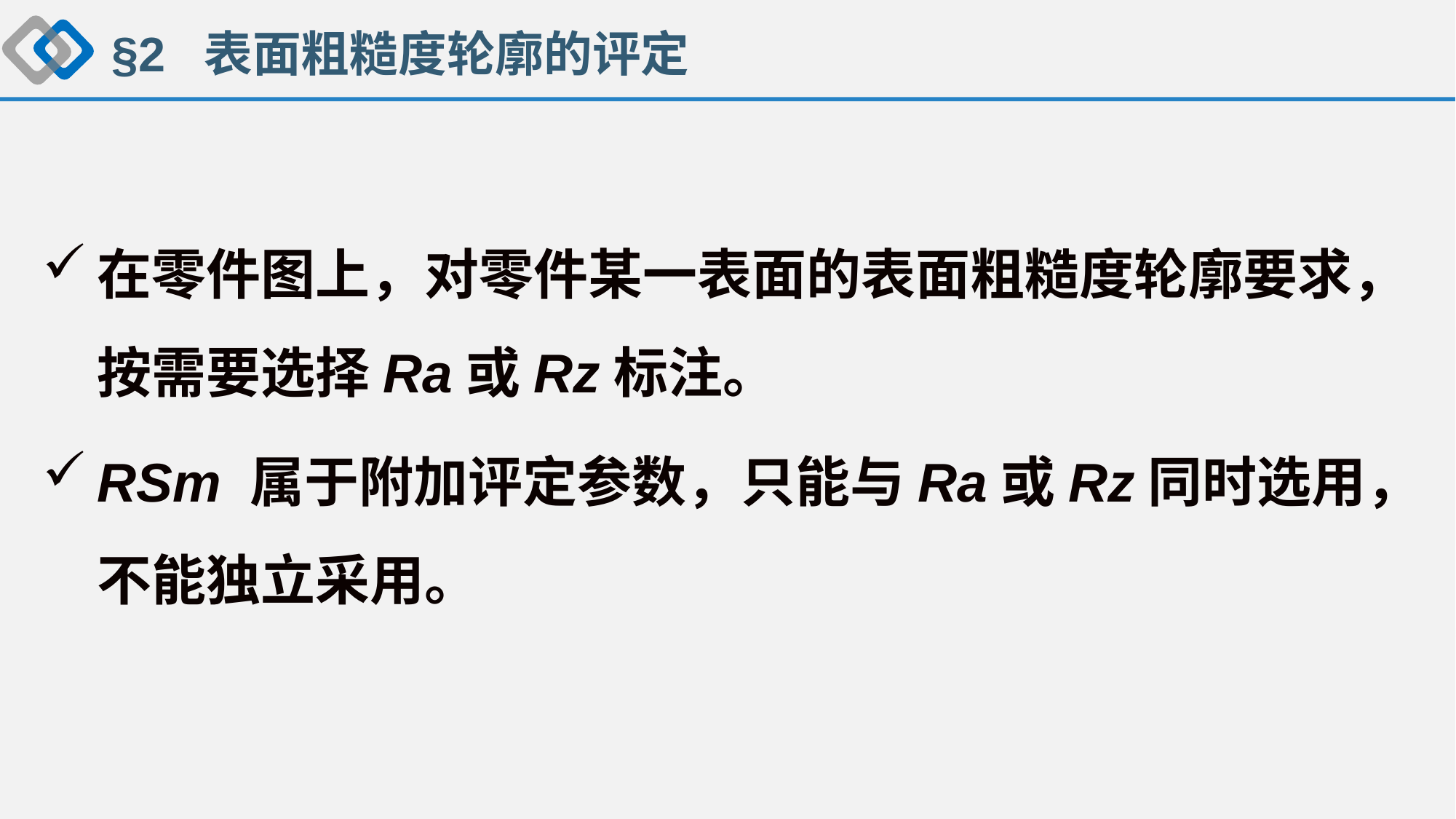

§2  表面粗糙度轮廓的评定
在零件图上，对零件某一表面的表面粗糙度轮廓要求，按需要选择Ra或Rz标注。
RSm 属于附加评定参数，只能与Ra或Rz同时选用，不能独立采用。